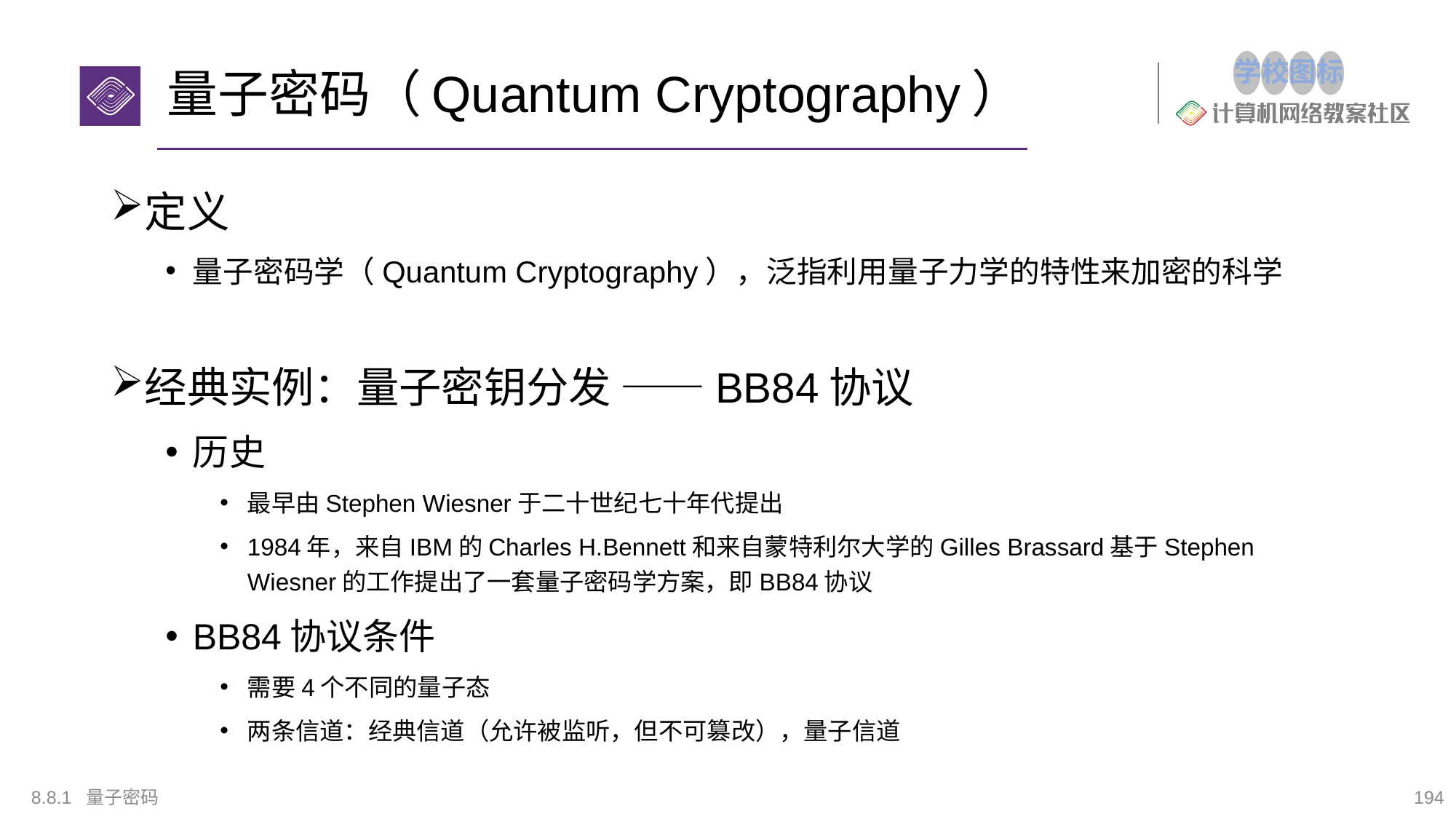

# 量子密码（Quantum Cryptography）
定义
量子密码学（Quantum Cryptography），泛指利用量子力学的特性来加密的科学

经典实例：量子密钥分发 ——BB84协议
历史
最早由Stephen Wiesner于二十世纪七十年代提出
1984年，来自IBM的Charles H.Bennett和来自蒙特利尔大学的Gilles Brassard基于Stephen Wiesner的工作提出了一套量子密码学方案，即BB84协议
BB84协议条件
需要4个不同的量子态
两条信道：经典信道（允许被监听，但不可篡改），量子信道

8.8.1  量子密码
194